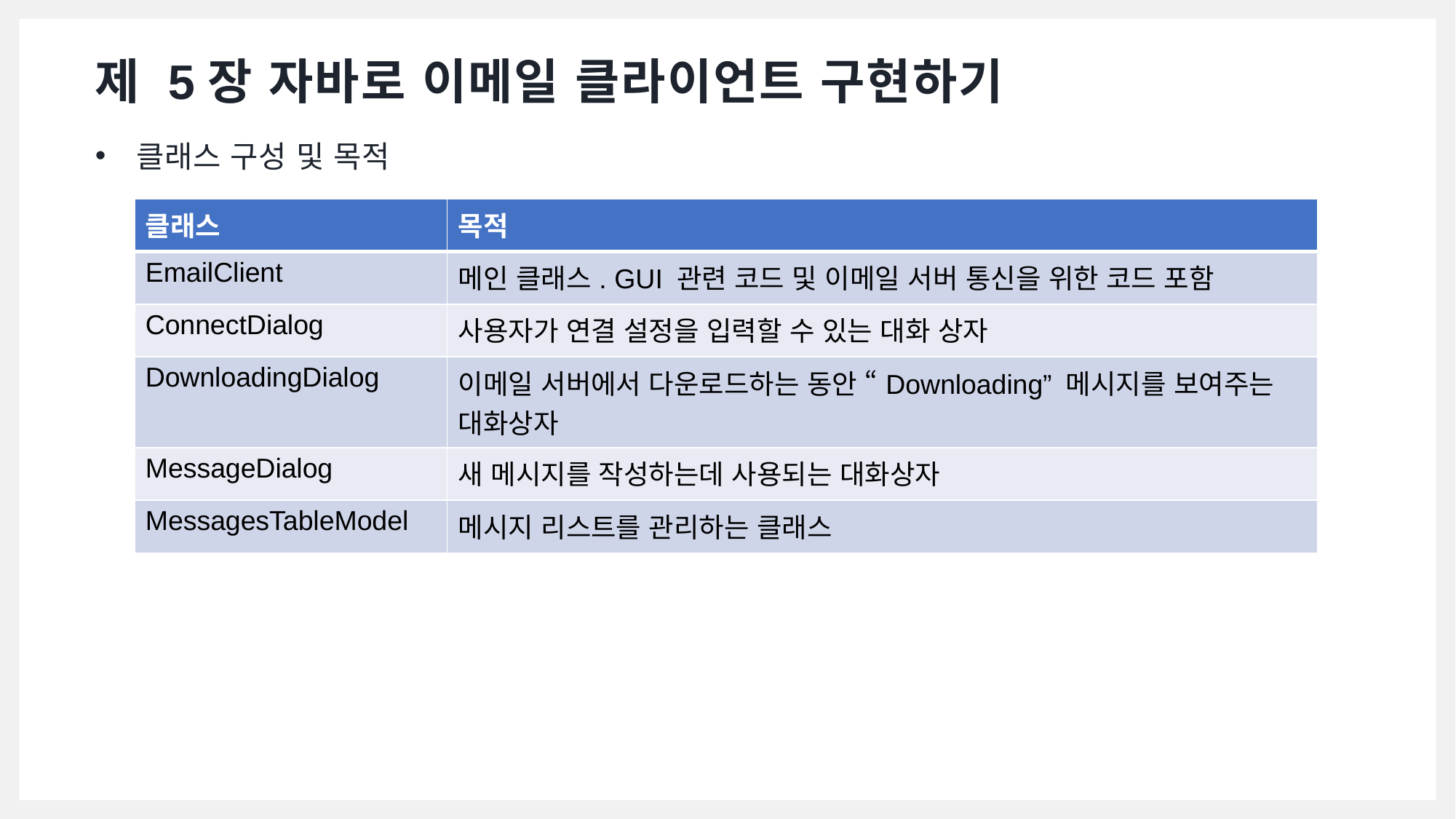

클래스 구성 및 목적

# 제 5장 자바로 이메일 클라이언트 구현하기
| 클래스 | 목적 |
| --- | --- |
| EmailClient | 메인 클래스. GUI 관련 코드 및 이메일 서버 통신을 위한 코드 포함 |
| ConnectDialog | 사용자가 연결 설정을 입력할 수 있는 대화 상자 |
| DownloadingDialog | 이메일 서버에서 다운로드하는 동안 “Downloading” 메시지를 보여주는 대화상자 |
| MessageDialog | 새 메시지를 작성하는데 사용되는 대화상자 |
| MessagesTableModel | 메시지 리스트를 관리하는 클래스 |